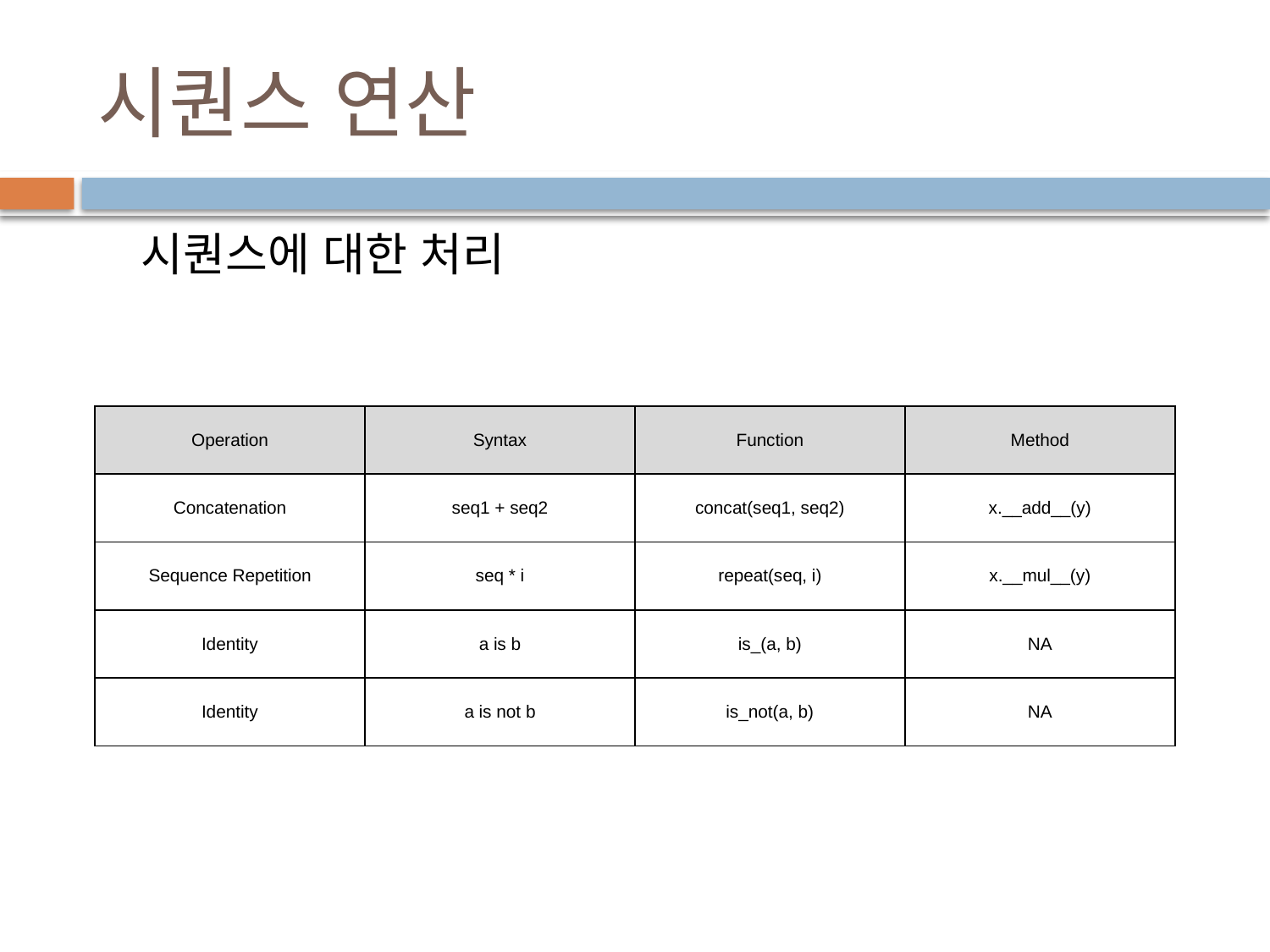

# 시퀀스 연산
시퀀스에 대한 처리
| Operation | Syntax | Function | Method |
| --- | --- | --- | --- |
| Concatenation | seq1 + seq2 | concat(seq1, seq2) | x.\_\_add\_\_(y) |
| Sequence Repetition | seq \* i | repeat(seq, i) | x.\_\_mul\_\_(y) |
| Identity | a is b | is\_(a, b) | NA |
| Identity | a is not b | is\_not(a, b) | NA |